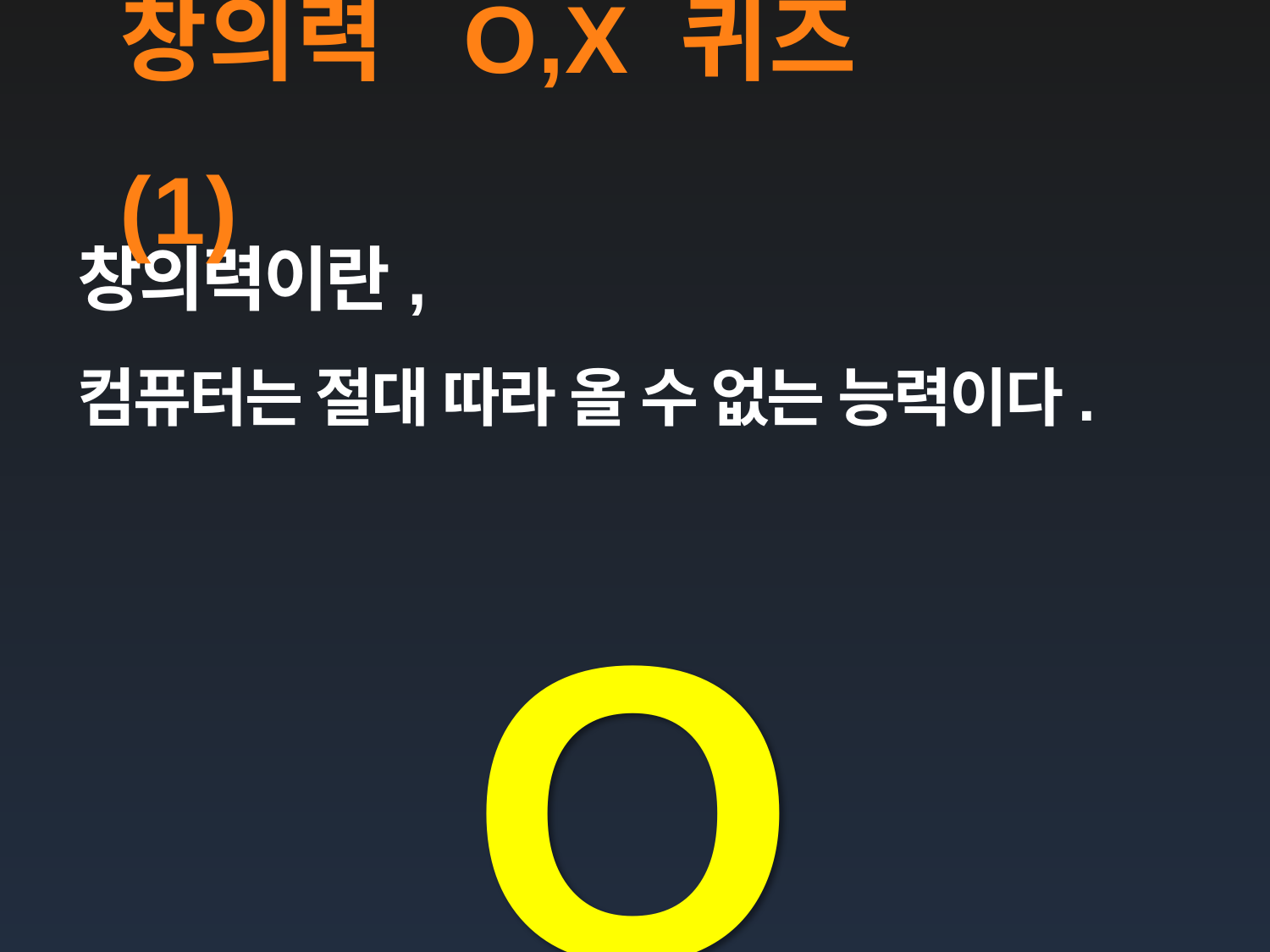

# 창의력  O,X 퀴즈(1)
창의력이란,
컴퓨터는 절대 따라 올 수 없는 능력이다.
O